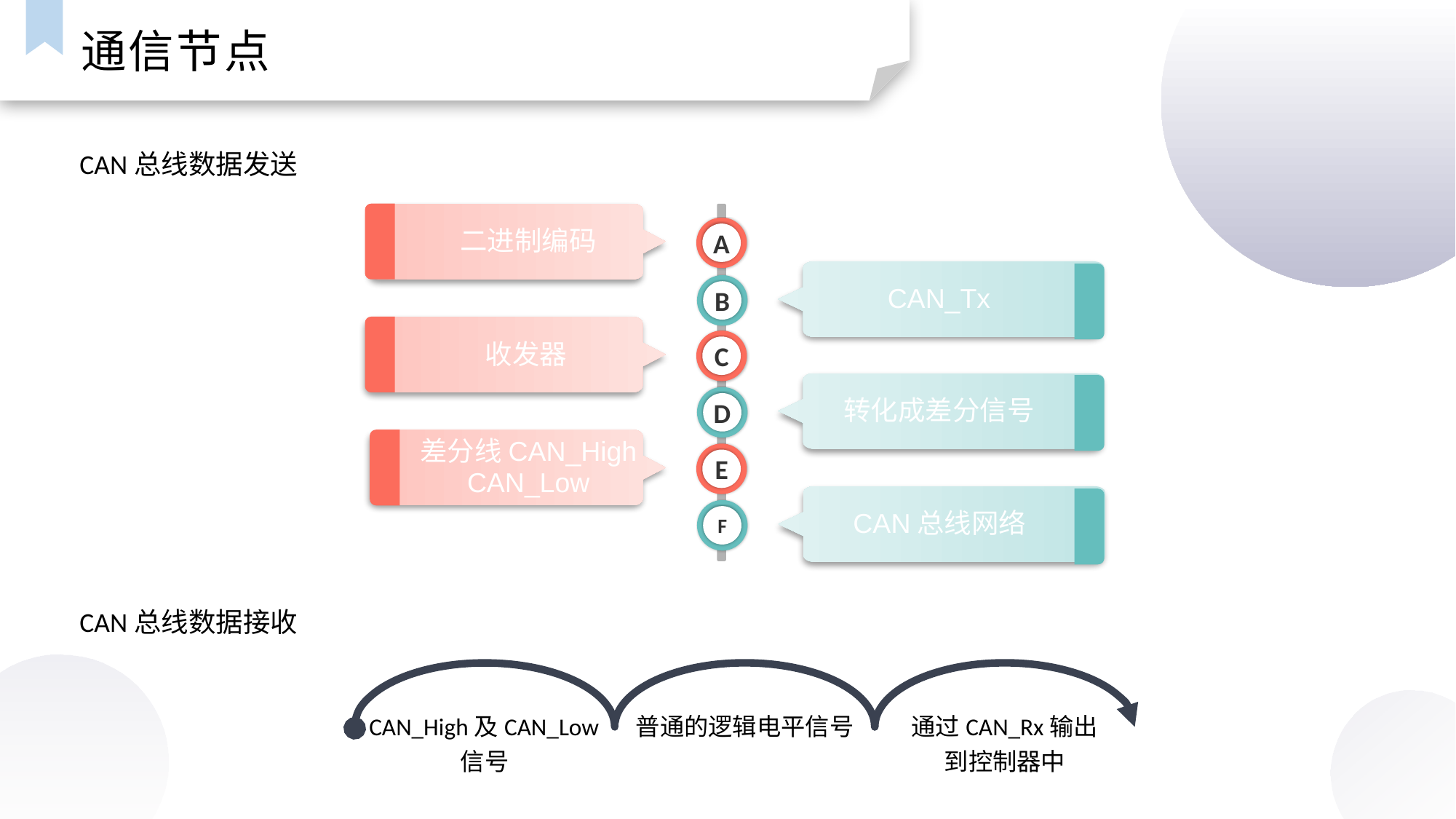

通信节点
CAN总线数据发送

二进制编码

A

CAN_Tx

B

收发器

C
转化成差分信号

D
差分线CAN_High
CAN_Low

E
CAN总线网络

F
CAN总线数据接收

CAN_High及CAN_Low信号
普通的逻辑电平信号
通过CAN_Rx输出
到控制器中